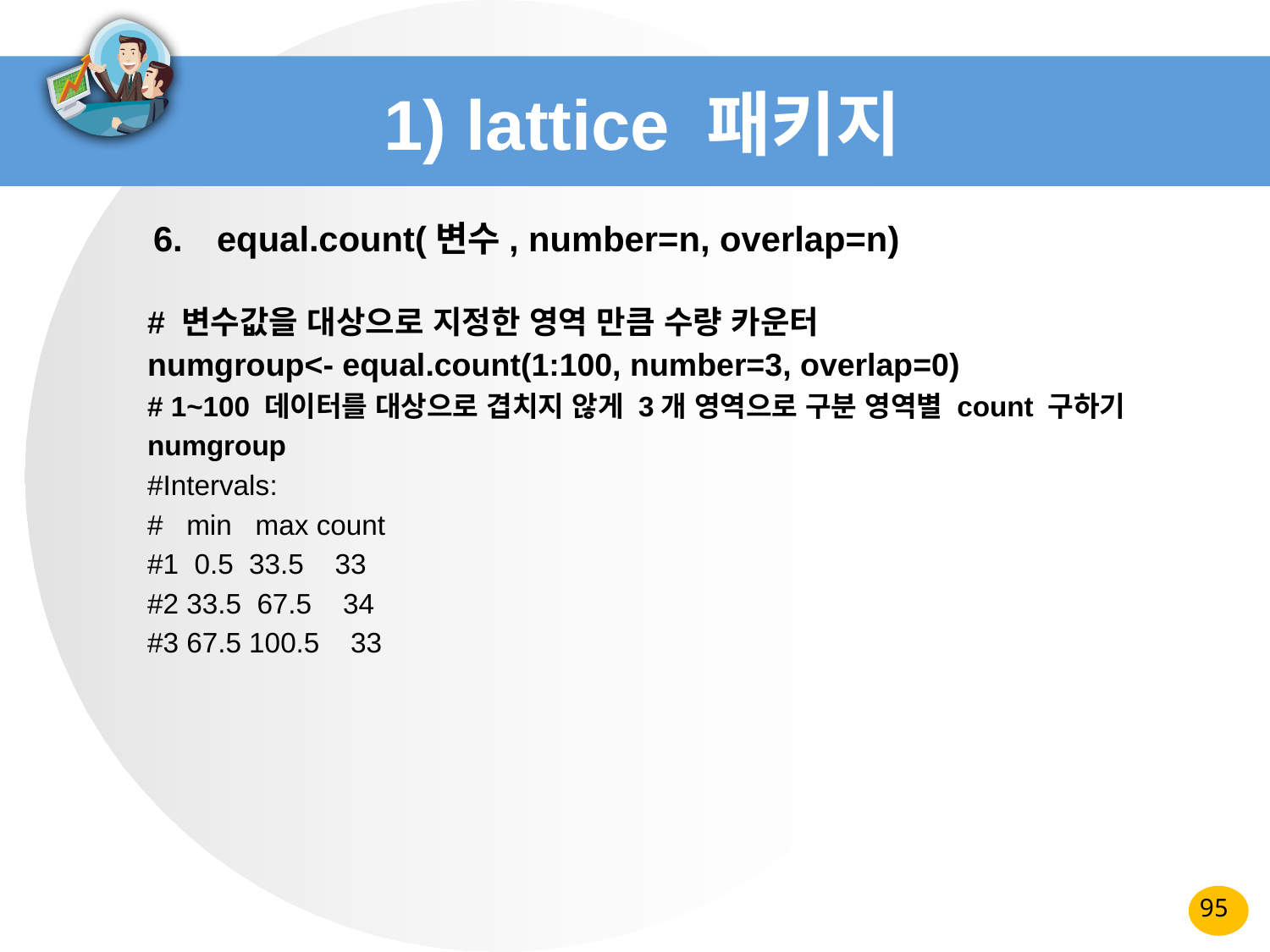

# 1) lattice 패키지
equal.count(변수, number=n, overlap=n)
# 변수값을 대상으로 지정한 영역 만큼 수량 카운터
numgroup<- equal.count(1:100, number=3, overlap=0)
# 1~100 데이터를 대상으로 겹치지 않게 3개 영역으로 구분 영역별 count 구하기
numgroup
#Intervals:
#   min   max count
#1  0.5  33.5    33
#2 33.5  67.5    34
#3 67.5 100.5    33
95